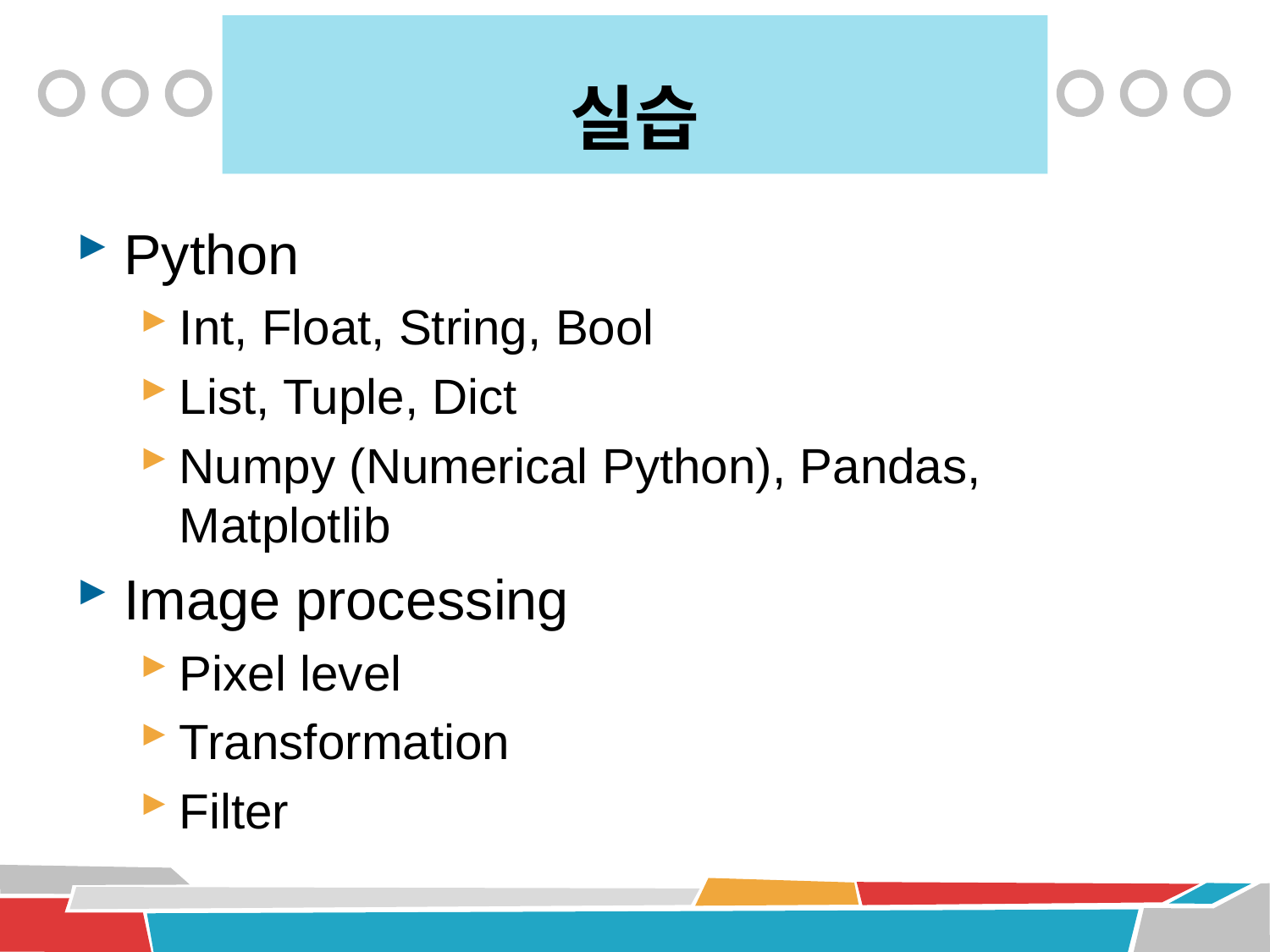

# 실습
Python
Int, Float, String, Bool
List, Tuple, Dict
Numpy (Numerical Python), Pandas, Matplotlib
Image processing
Pixel level
Transformation
Filter